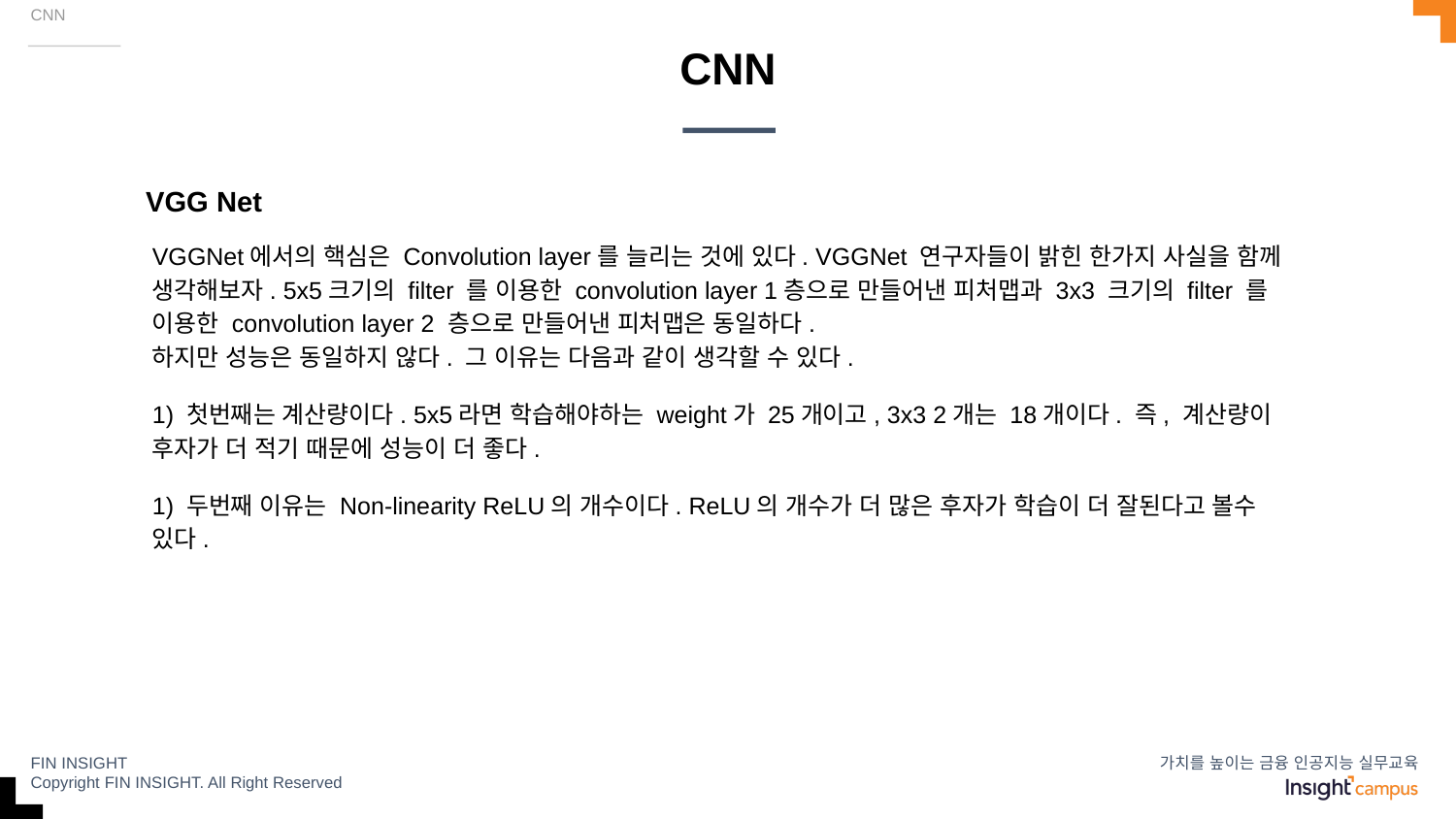

CNN
# CNN
VGG Net
VGGNet에서의 핵심은 Convolution layer를 늘리는 것에 있다. VGGNet 연구자들이 밝힌 한가지 사실을 함께 생각해보자. 5x5크기의 filter 를 이용한 convolution layer 1층으로 만들어낸 피처맵과 3x3 크기의 filter 를 이용한 convolution layer 2 층으로 만들어낸 피처맵은 동일하다.
하지만 성능은 동일하지 않다. 그 이유는 다음과 같이 생각할 수 있다.
1) 첫번째는 계산량이다. 5x5라면 학습해야하는 weight가 25개이고, 3x3 2개는 18개이다. 즉, 계산량이 후자가 더 적기 때문에 성능이 더 좋다.
1) 두번째 이유는 Non-linearity ReLU의 개수이다. ReLU의 개수가 더 많은 후자가 학습이 더 잘된다고 볼수 있다.